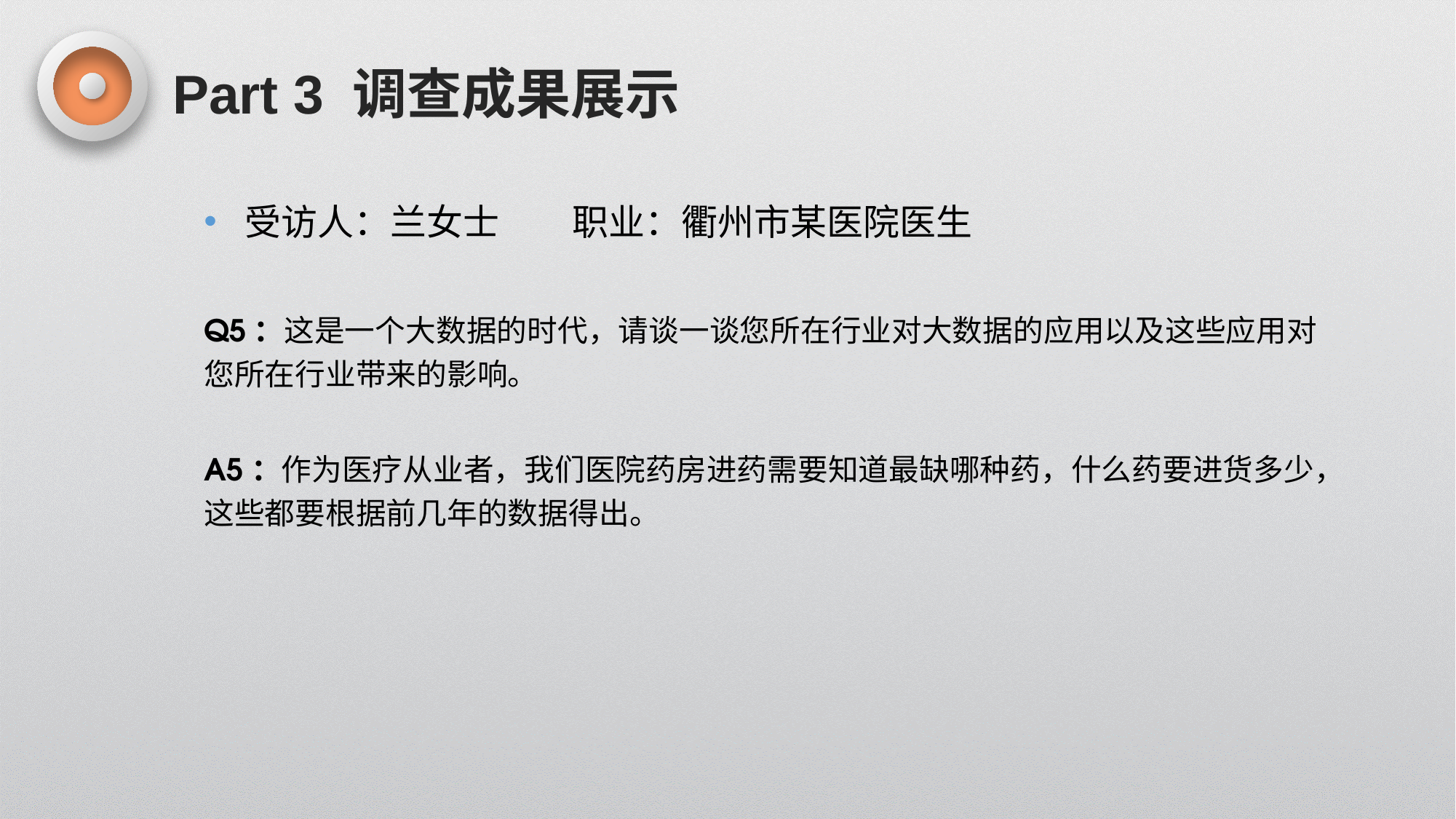

Part 3 调查成果展示
受访人：兰女士	职业：衢州市某医院医生

Q5：这是一个大数据的时代，请谈一谈您所在行业对大数据的应用以及这些应用对您所在行业带来的影响。

A5：作为医疗从业者，我们医院药房进药需要知道最缺哪种药，什么药要进货多少，这些都要根据前几年的数据得出。